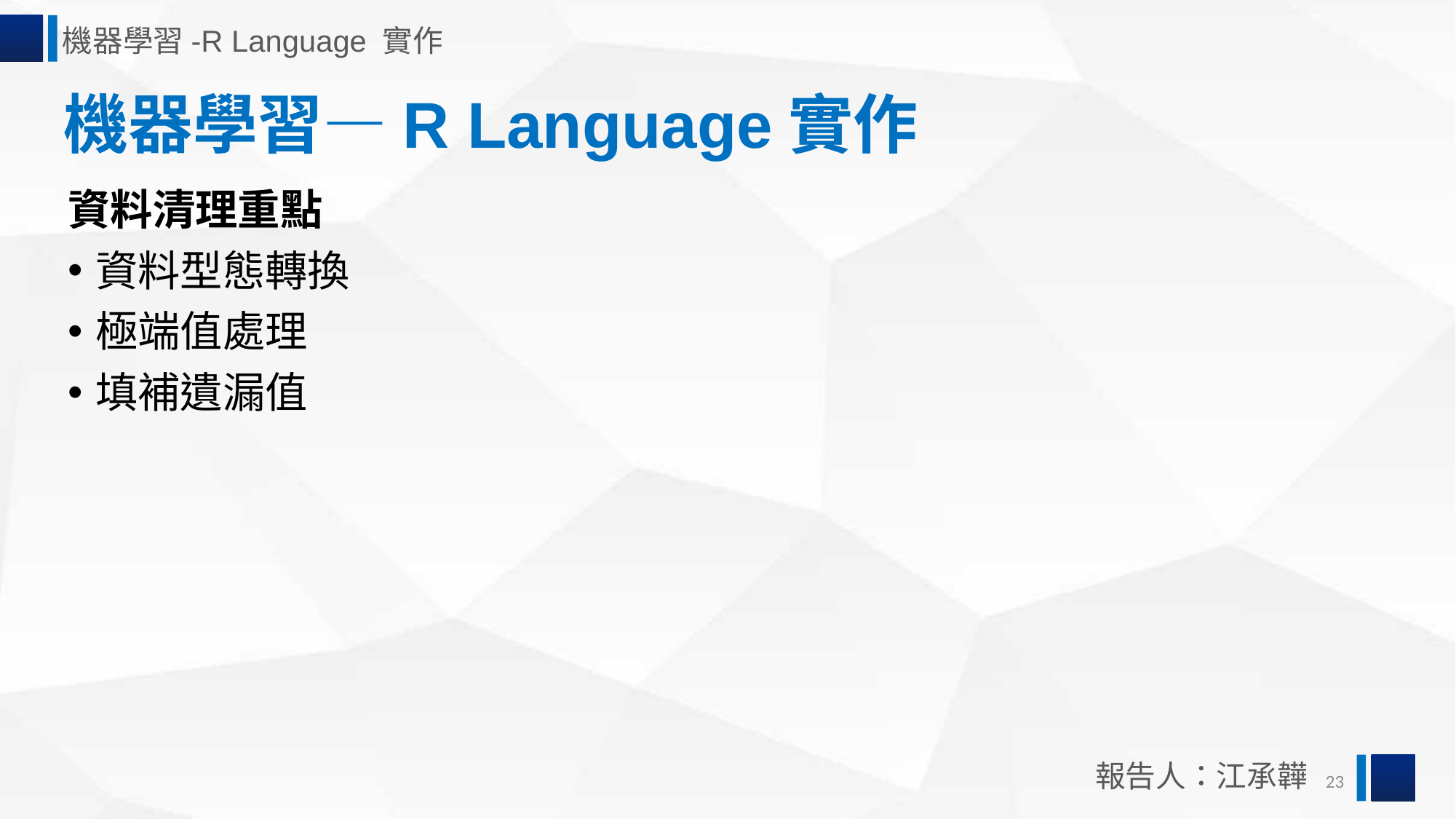

機器學習-R Language 實作

機器學習—R Language實作
資料清理重點
資料型態轉換
極端值處理
填補遺漏值

報告人：江承韡

23